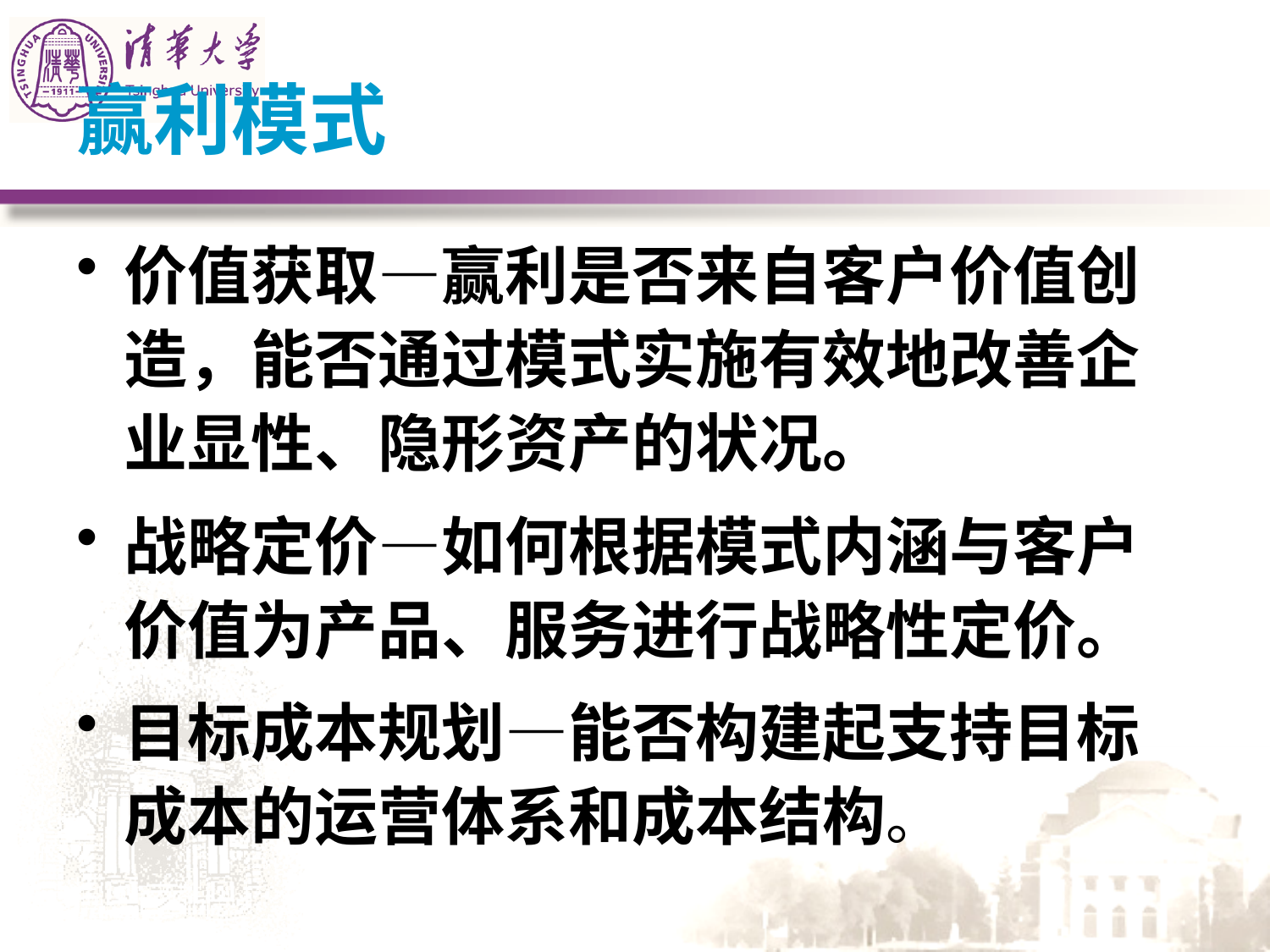

# 赢利模式
价值获取—赢利是否来自客户价值创造，能否通过模式实施有效地改善企业显性、隐形资产的状况。
战略定价—如何根据模式内涵与客户价值为产品、服务进行战略性定价。
目标成本规划—能否构建起支持目标成本的运营体系和成本结构。